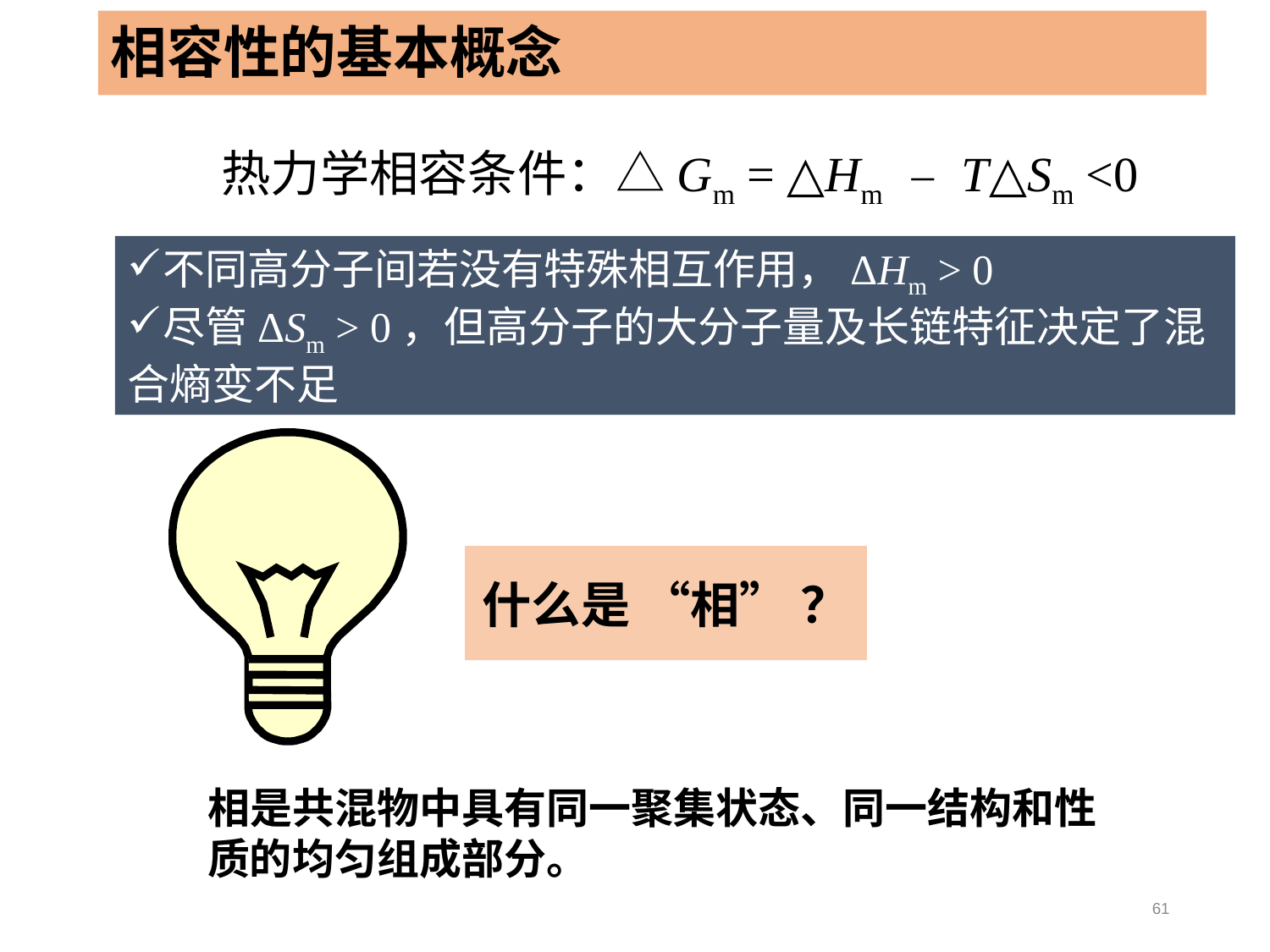

相容性的基本概念
热力学相容条件：△Gm = △Hm － T△Sm <0
不同高分子间若没有特殊相互作用，ΔHm > 0
尽管ΔSm > 0，但高分子的大分子量及长链特征决定了混合熵变不足

什么是 “相” ？
相是共混物中具有同一聚集状态、同一结构和性质的均匀组成部分。
61